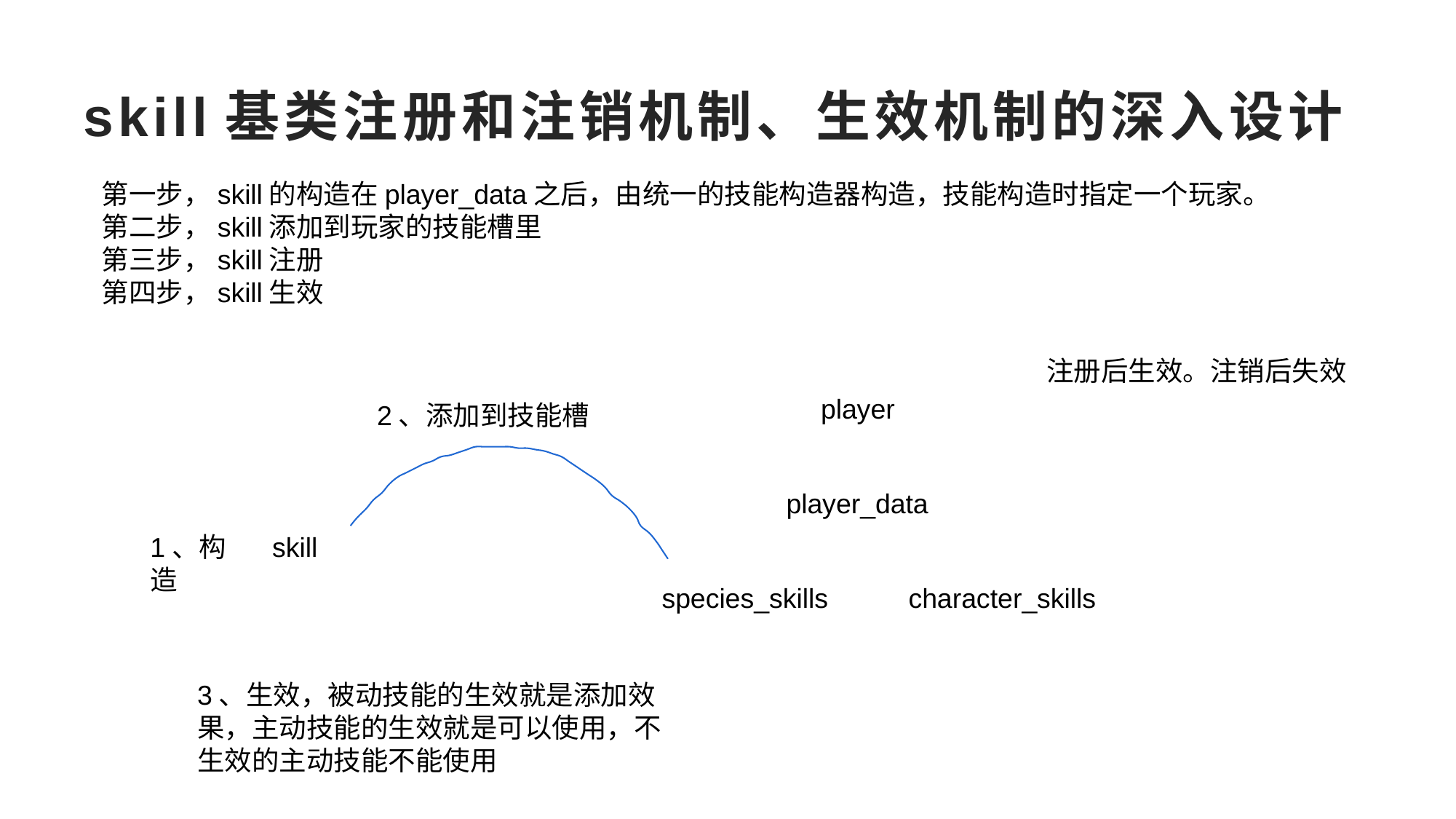

# skill基类注册和注销机制、生效机制的深入设计
第一步，skill的构造在player_data之后，由统一的技能构造器构造，技能构造时指定一个玩家。
第二步，skill添加到玩家的技能槽里
第三步，skill注册
第四步，skill生效
注册后生效。注销后失效
player
2、添加到技能槽

player_data
1、构造
skill
species_skills
character_skills
3、生效，被动技能的生效就是添加效果，主动技能的生效就是可以使用，不生效的主动技能不能使用